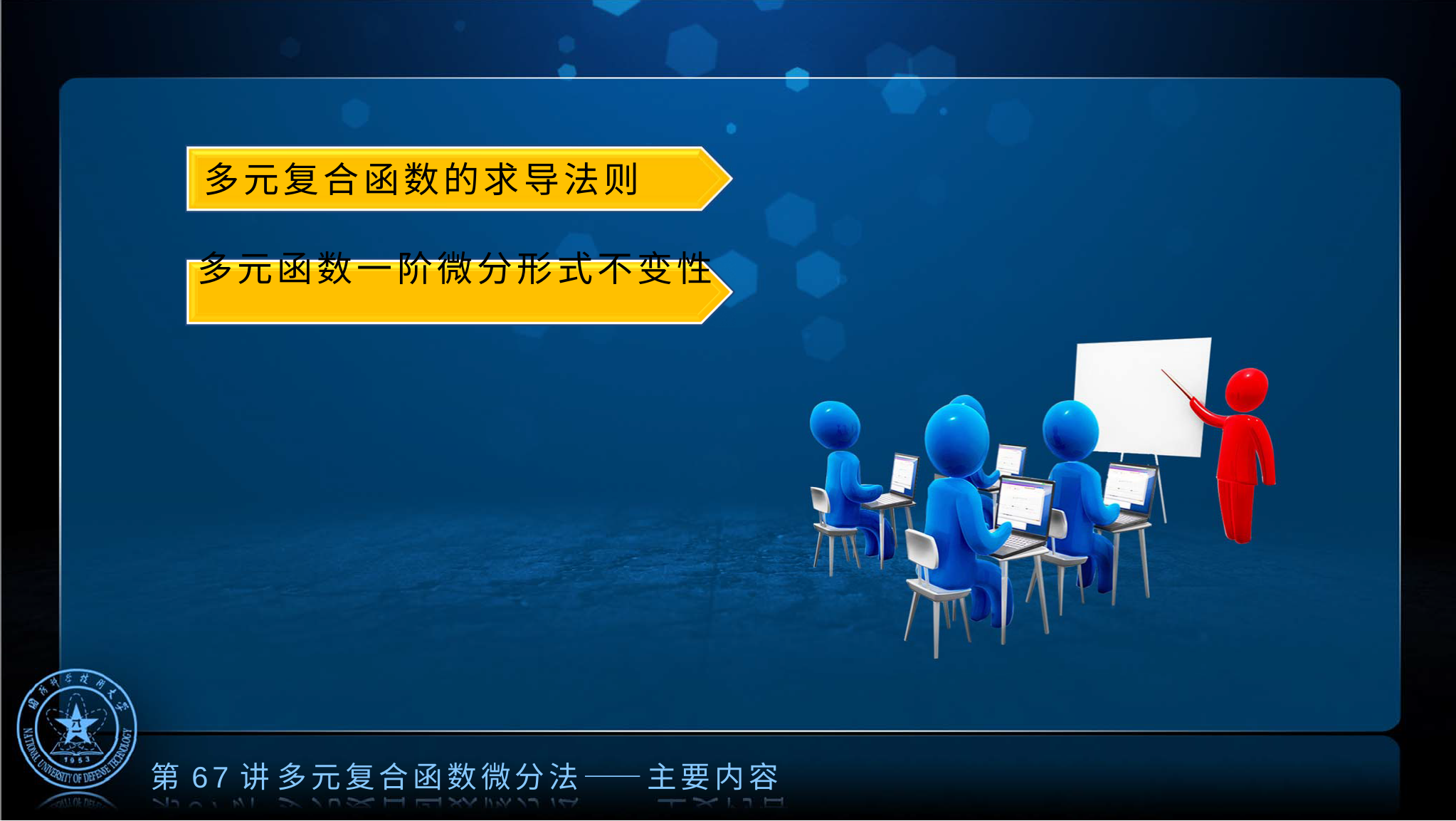

多元复合函数的求导法则

多元函数一阶微分形式不变性

第67讲	多元复合函数微分法——主要内容